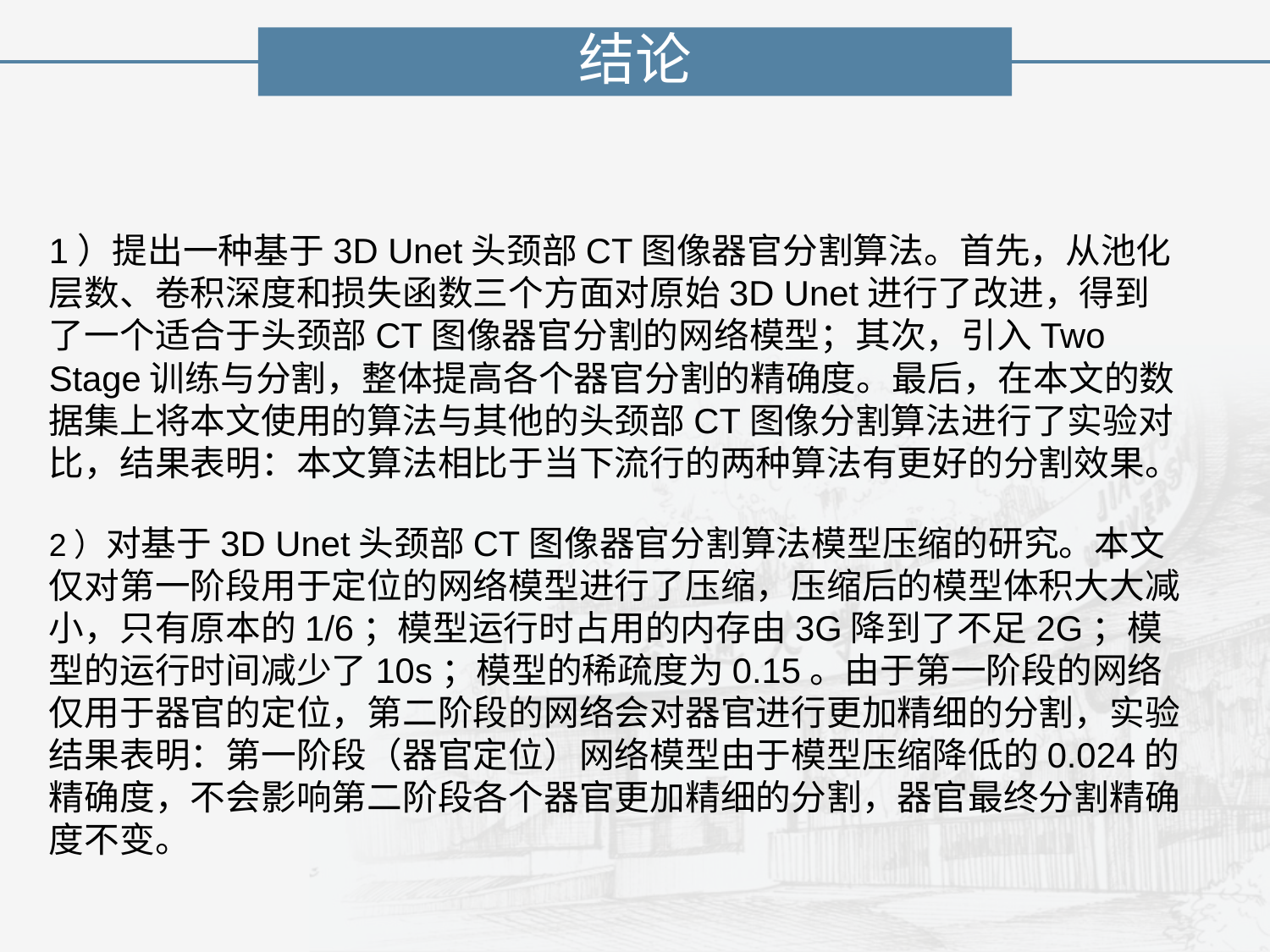

结论
1）提出一种基于3D Unet头颈部CT图像器官分割算法。首先，从池化层数、卷积深度和损失函数三个方面对原始3D Unet进行了改进，得到了一个适合于头颈部CT图像器官分割的网络模型；其次，引入Two Stage训练与分割，整体提高各个器官分割的精确度。最后，在本文的数据集上将本文使用的算法与其他的头颈部CT图像分割算法进行了实验对比，结果表明：本文算法相比于当下流行的两种算法有更好的分割效果。

2）对基于3D Unet头颈部CT图像器官分割算法模型压缩的研究。本文仅对第一阶段用于定位的网络模型进行了压缩，压缩后的模型体积大大减小，只有原本的1/6；模型运行时占用的内存由3G降到了不足2G；模型的运行时间减少了10s；模型的稀疏度为0.15。由于第一阶段的网络仅用于器官的定位，第二阶段的网络会对器官进行更加精细的分割，实验结果表明：第一阶段（器官定位）网络模型由于模型压缩降低的0.024的精确度，不会影响第二阶段各个器官更加精细的分割，器官最终分割精确度不变。